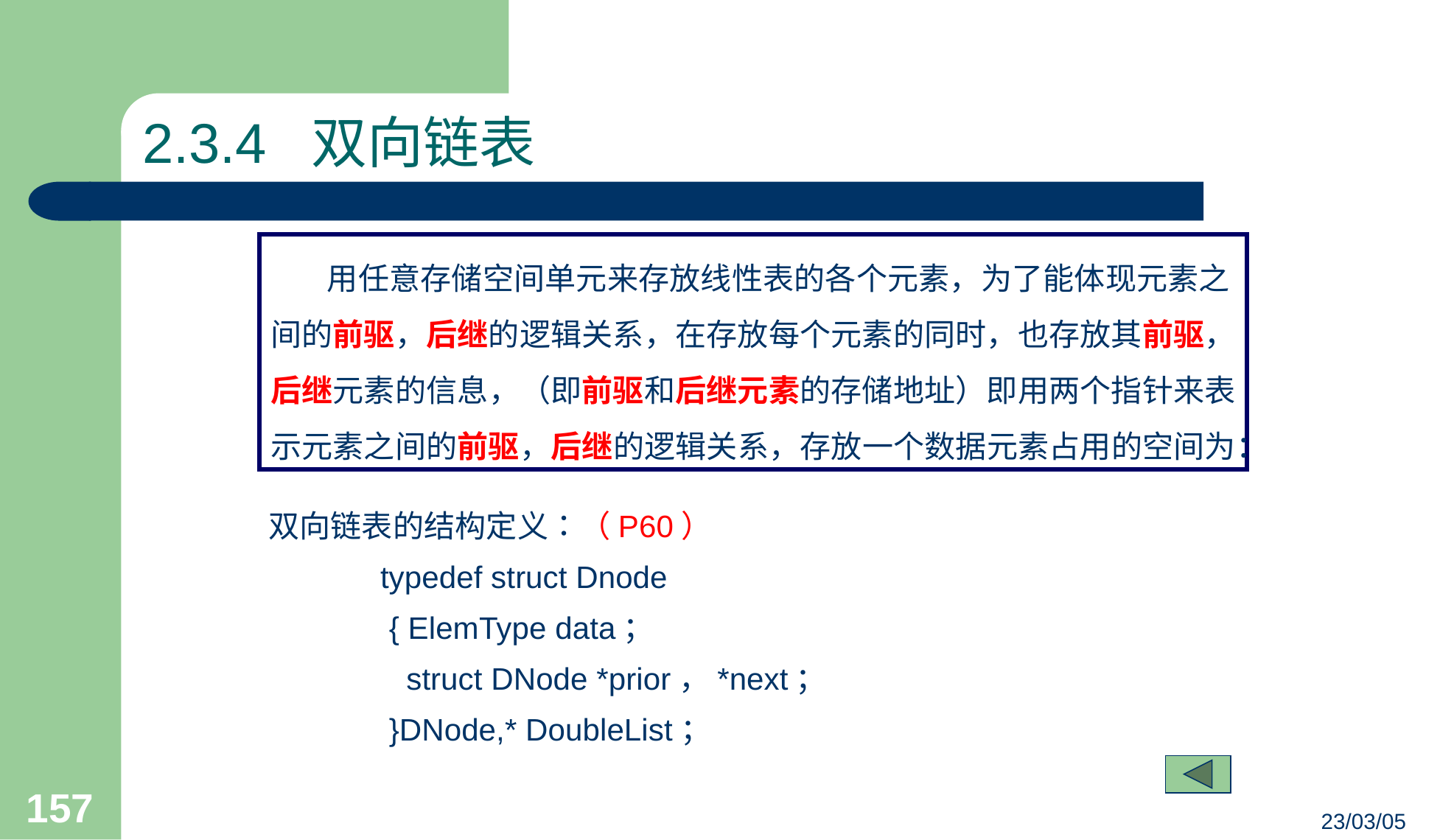

# 2.3.4  双向链表
       用任意存储空间单元来存放线性表的各个元素，为了能体现元素之间的前驱，后继的逻辑关系，在存放每个元素的同时，也存放其前驱，后继元素的信息，（即前驱和后继元素的存储地址）即用两个指针来表示元素之间的前驱，后继的逻辑关系，存放一个数据元素占用的空间为：
双向链表的结构定义：（P60）
	typedef struct Dnode
	 { ElemType data；
	   struct DNode *prior，*next；
	 }DNode,* DoubleList；

157
23/03/05